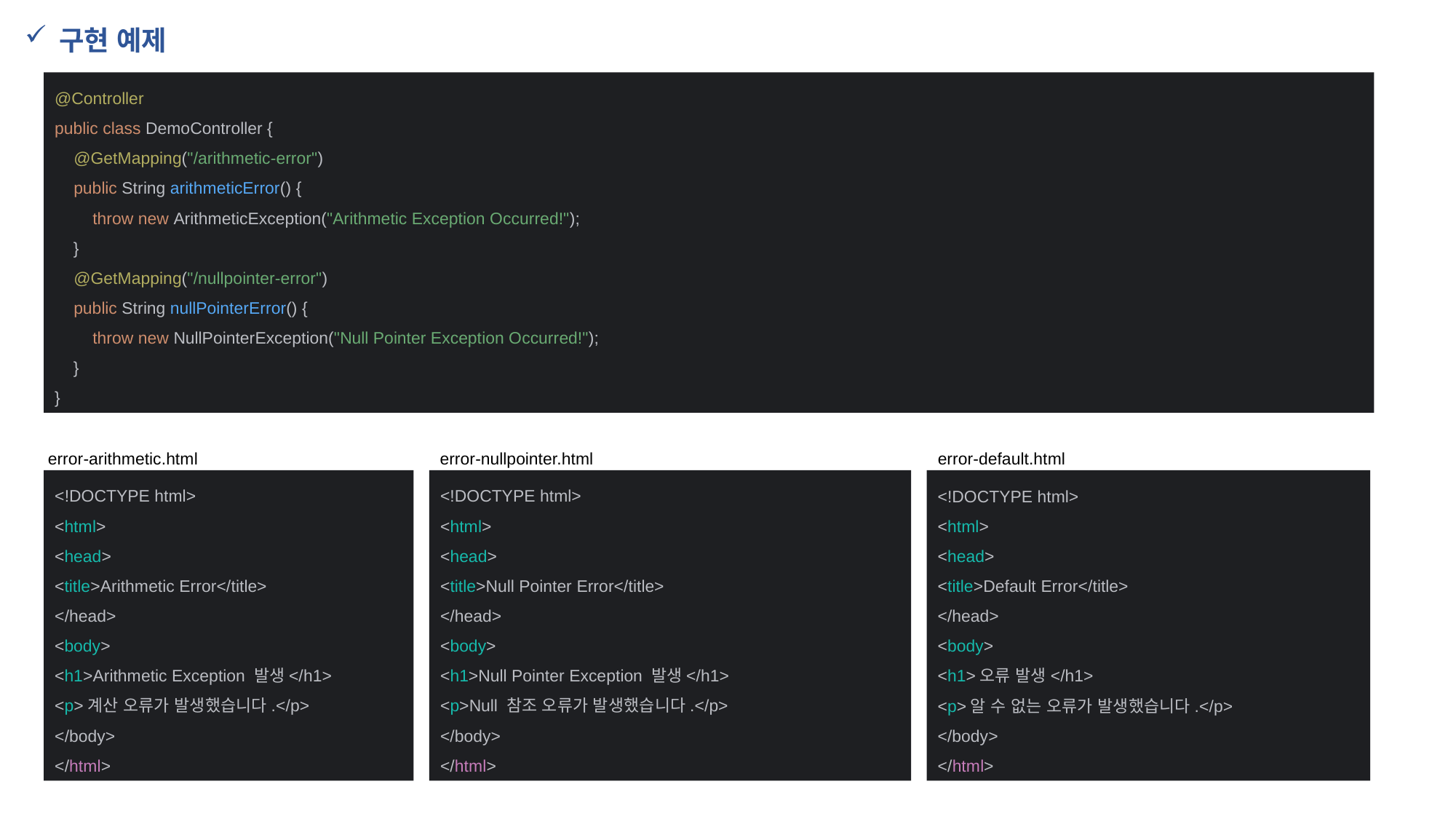

구현 예제
@Controller
public class DemoController {
    @GetMapping("/arithmetic-error")
    public String arithmeticError() {
        throw new ArithmeticException("Arithmetic Exception Occurred!");
    }
    @GetMapping("/nullpointer-error")
    public String nullPointerError() {
        throw new NullPointerException("Null Pointer Exception Occurred!");
    }
}
error-default.html
error-nullpointer.html
error-arithmetic.html
<!DOCTYPE html>
<html>
<head>
<title>Null Pointer Error</title>
</head>
<body>
<h1>Null Pointer Exception 발생</h1>
<p>Null 참조 오류가 발생했습니다.</p>
</body>
</html>
<!DOCTYPE html>
<html>
<head>
<title>Arithmetic Error</title>
</head>
<body>
<h1>Arithmetic Exception 발생</h1>
<p>계산 오류가 발생했습니다.</p>
</body>
</html>
<!DOCTYPE html>
<html>
<head>
<title>Default Error</title>
</head>
<body>
<h1>오류 발생</h1>
<p>알 수 없는 오류가 발생했습니다.</p>
</body>
</html>